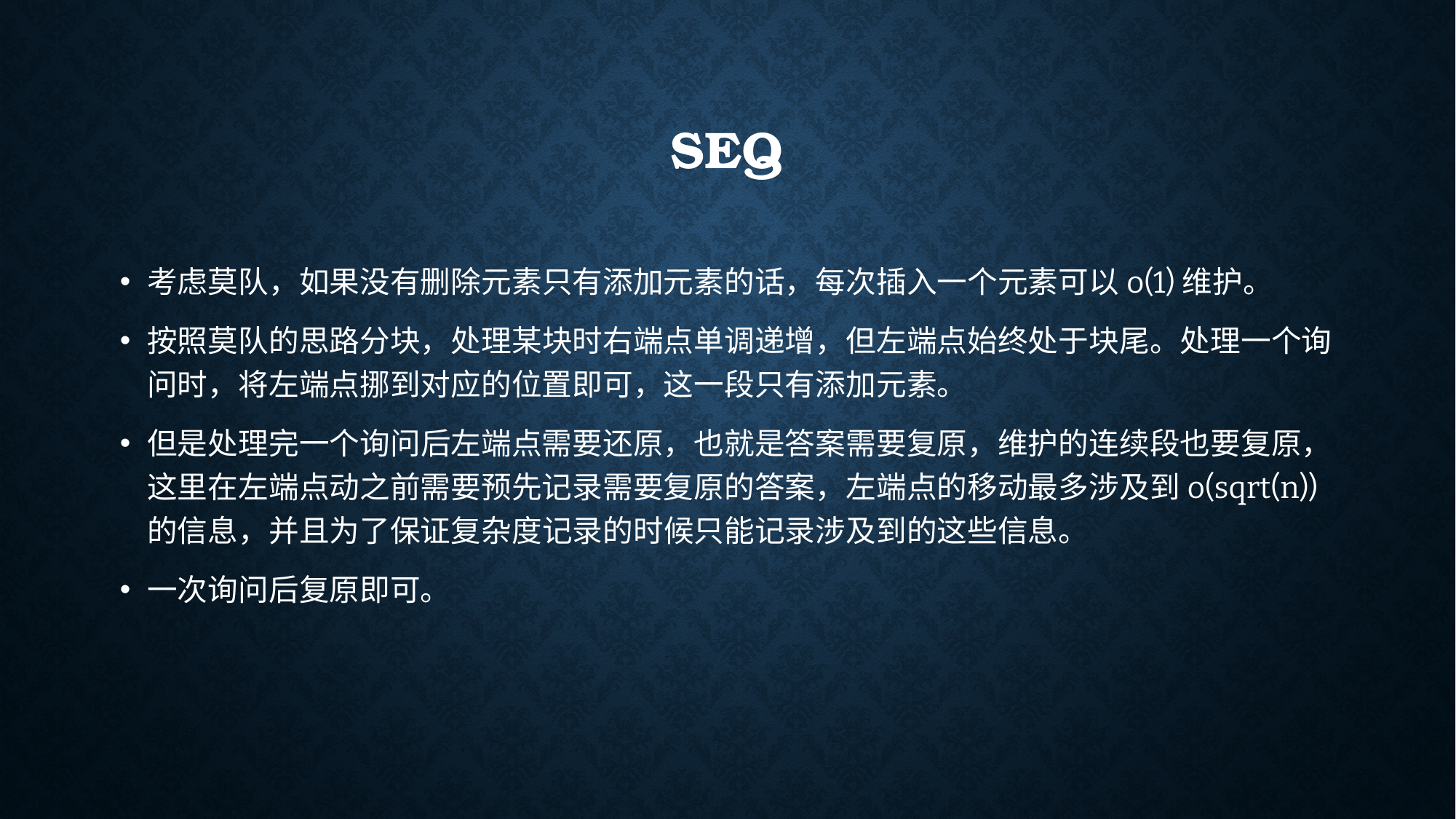

# SEQ
考虑莫队，如果没有删除元素只有添加元素的话，每次插入一个元素可以o(1)维护。
按照莫队的思路分块，处理某块时右端点单调递增，但左端点始终处于块尾。处理一个询问时，将左端点挪到对应的位置即可，这一段只有添加元素。
但是处理完一个询问后左端点需要还原，也就是答案需要复原，维护的连续段也要复原，这里在左端点动之前需要预先记录需要复原的答案，左端点的移动最多涉及到o(sqrt(n))的信息，并且为了保证复杂度记录的时候只能记录涉及到的这些信息。
一次询问后复原即可。